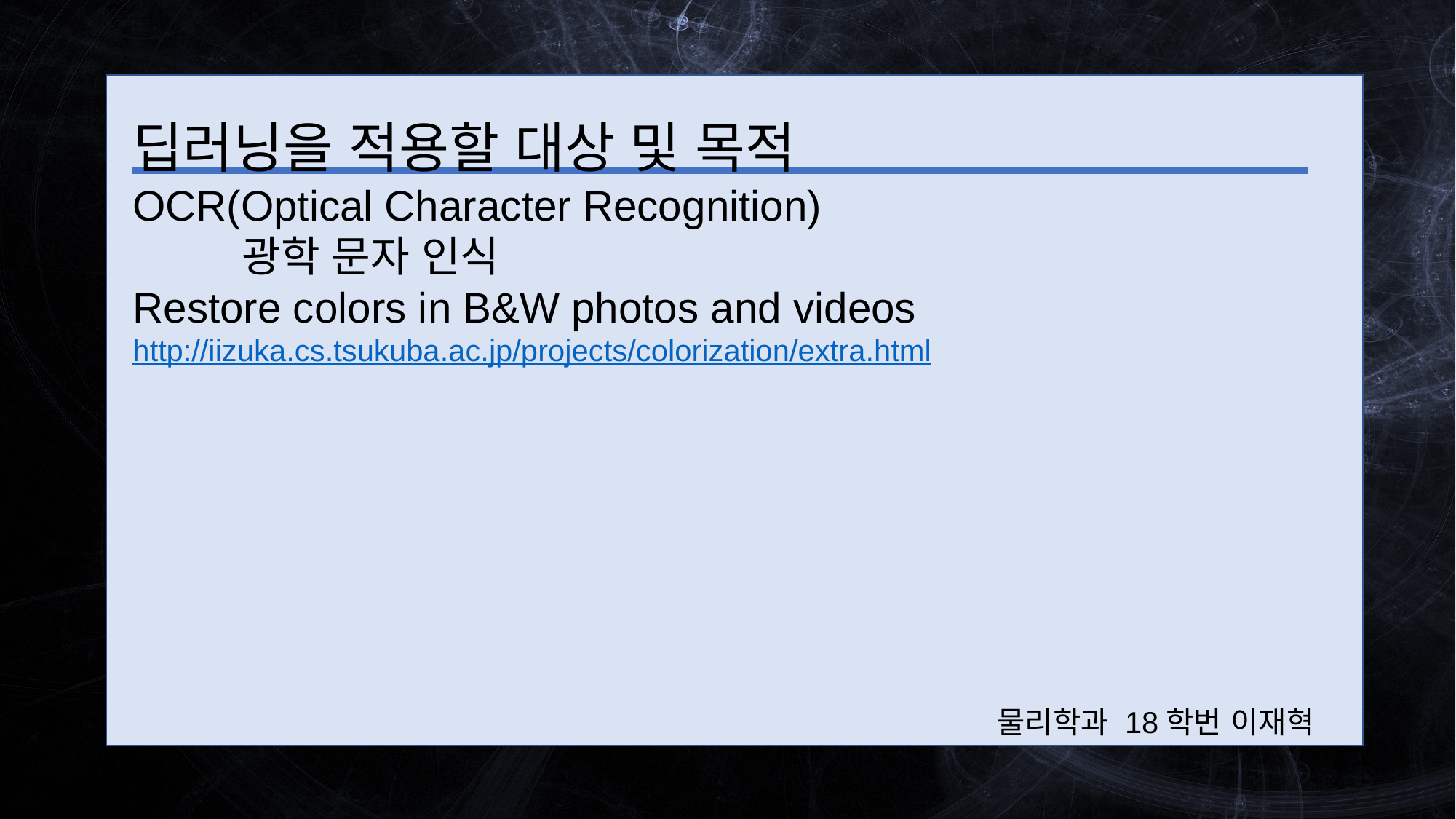

딥러닝을 적용할 대상 및 목적
OCR(Optical Character Recognition)
	광학 문자 인식
Restore colors in B&W photos and videos
http://iizuka.cs.tsukuba.ac.jp/projects/colorization/extra.html

물리학과 18학번 이재혁